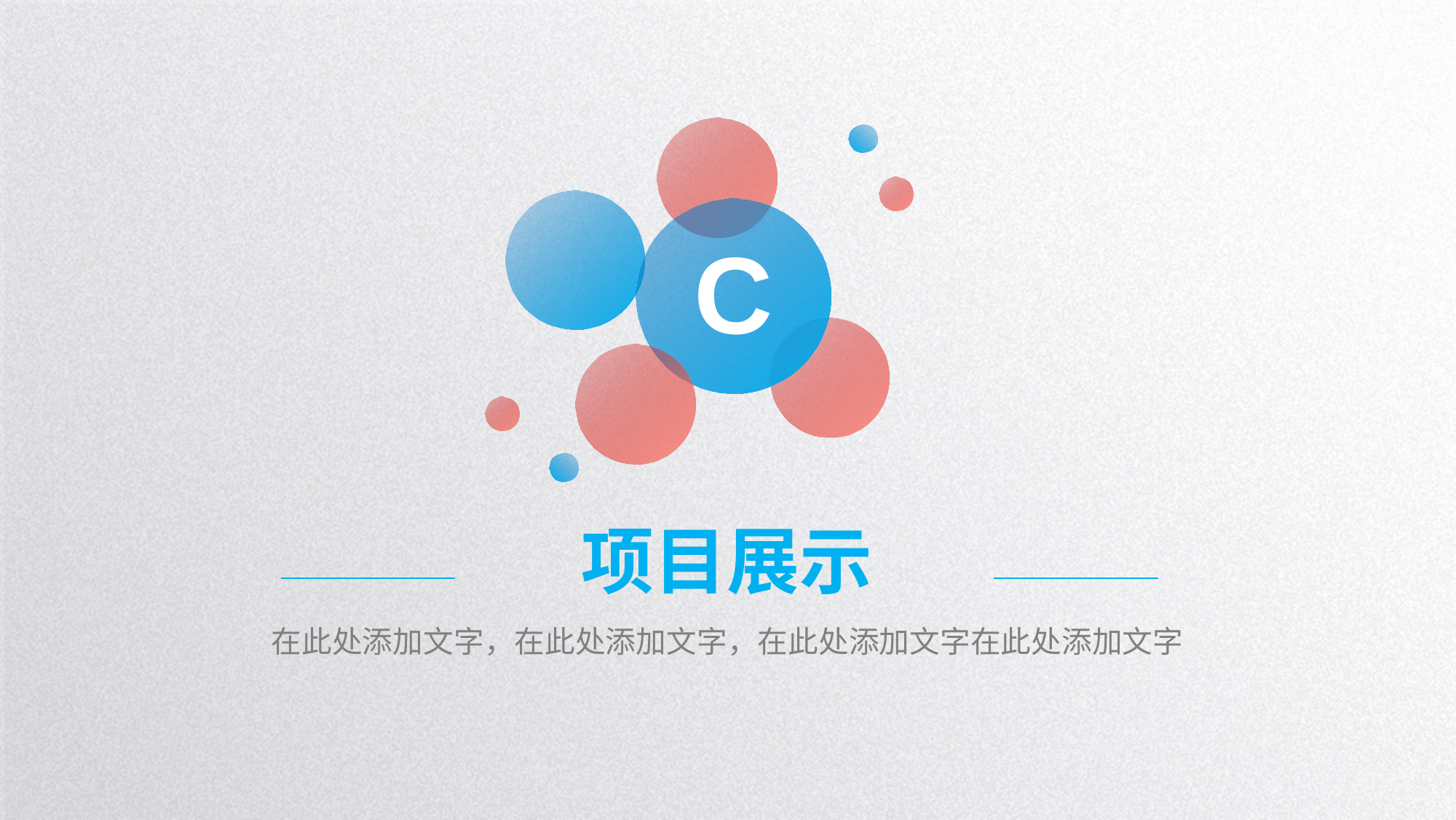

C

项目展示
在此处添加文字，在此处添加文字，在此处添加文字在此处添加文字